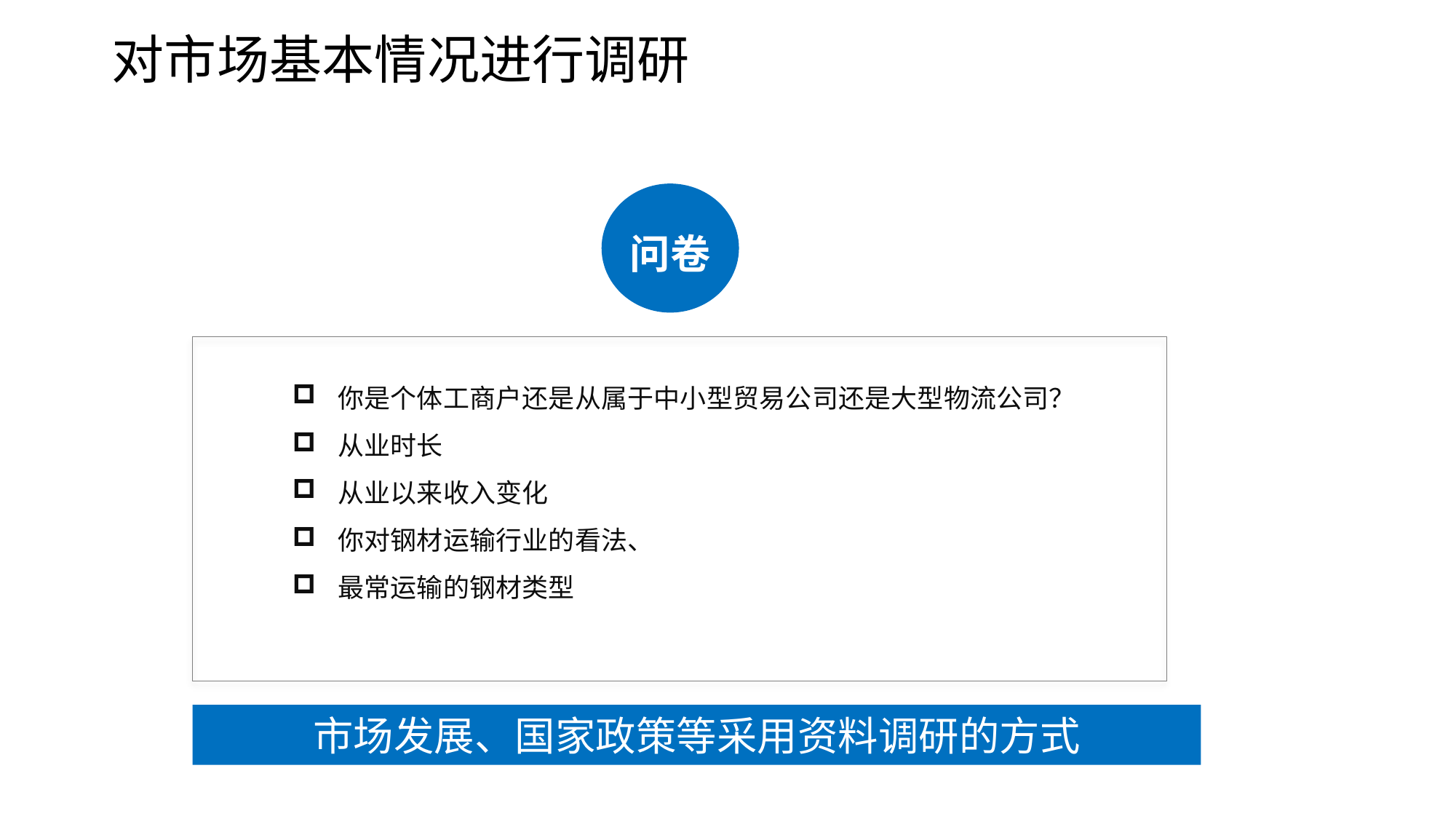

对市场基本情况进行调研
问卷

你是个体工商户还是从属于中小型贸易公司还是大型物流公司？
从业时长
从业以来收入变化
你对钢材运输行业的看法、
最常运输的钢材类型

市场发展、国家政策等采用资料调研的方式